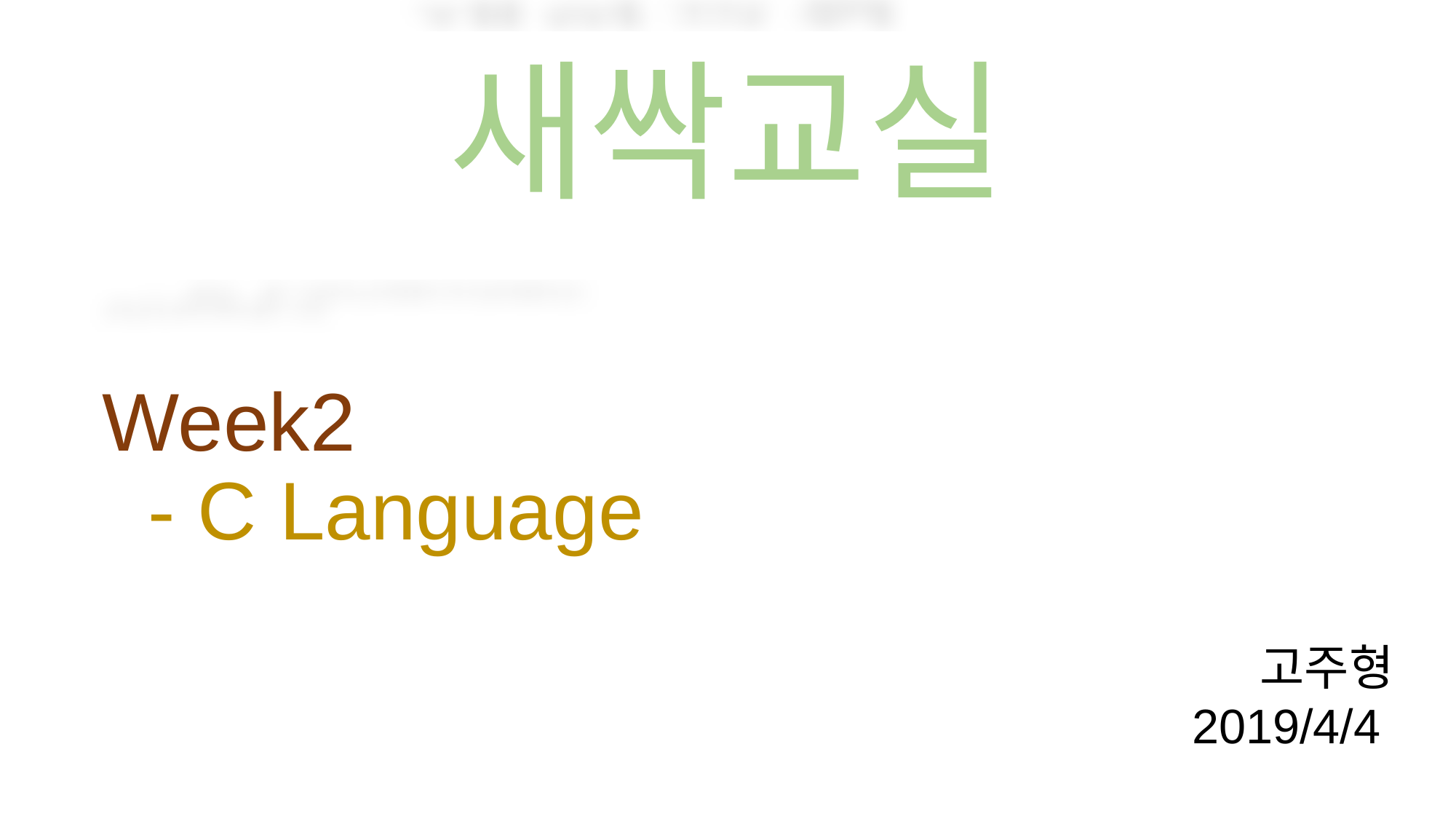

# 새싹교실
Week2
  - C Language
고주형
2019/4/4